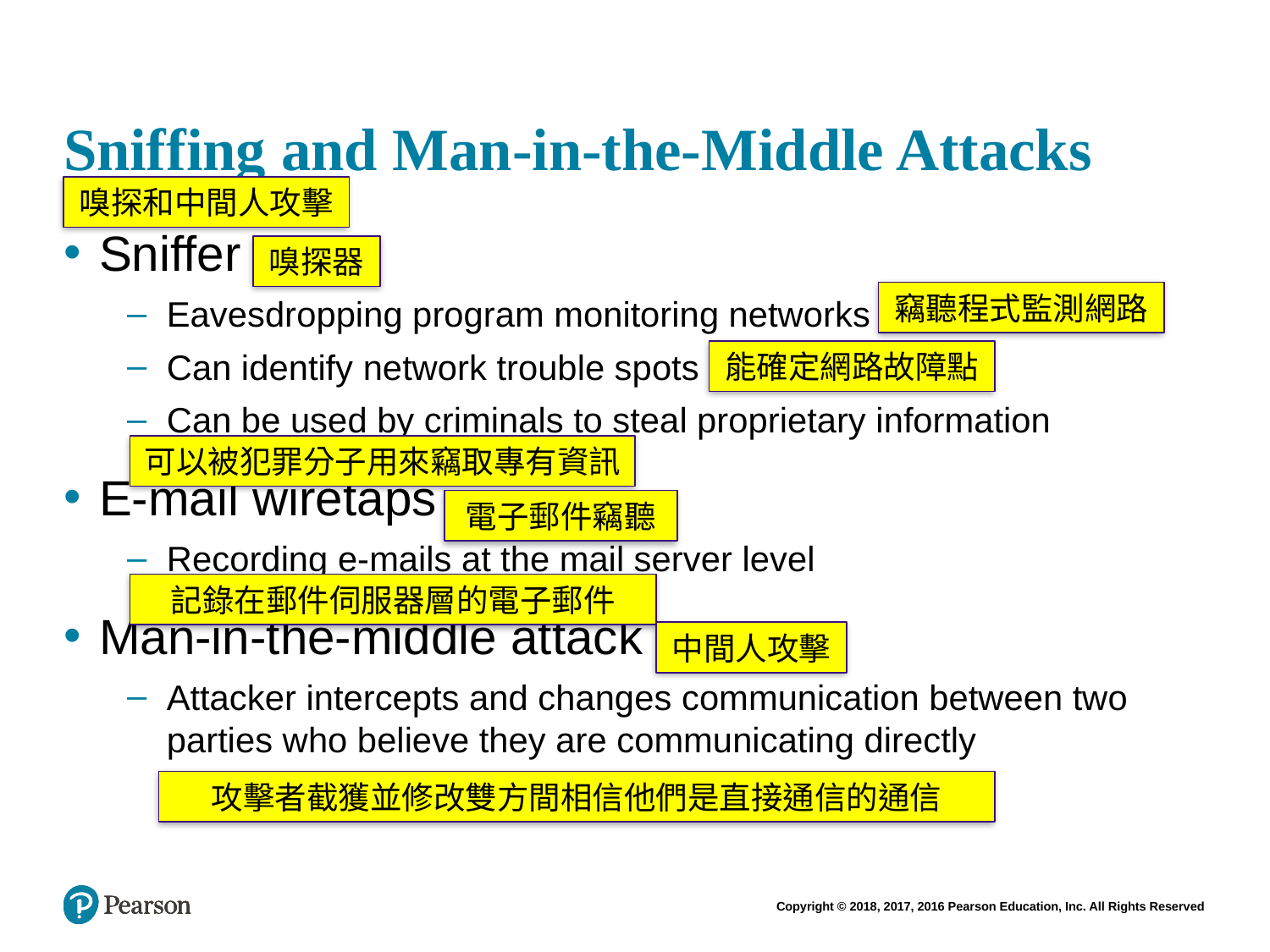

# Sniffing and Man-in-the-Middle Attacks
嗅探和中間人攻擊
Sniffer
Eavesdropping program monitoring networks
Can identify network trouble spots
Can be used by criminals to steal proprietary information
E-mail wiretaps
Recording e-mails at the mail server level
Man-in-the-middle attack
Attacker intercepts and changes communication between two parties who believe they are communicating directly
嗅探器
竊聽程式監測網路
能確定網路故障點
可以被犯罪分子用來竊取專有資訊
電子郵件竊聽
記錄在郵件伺服器層的電子郵件
中間人攻擊
攻擊者截獲並修改雙方間相信他們是直接通信的通信